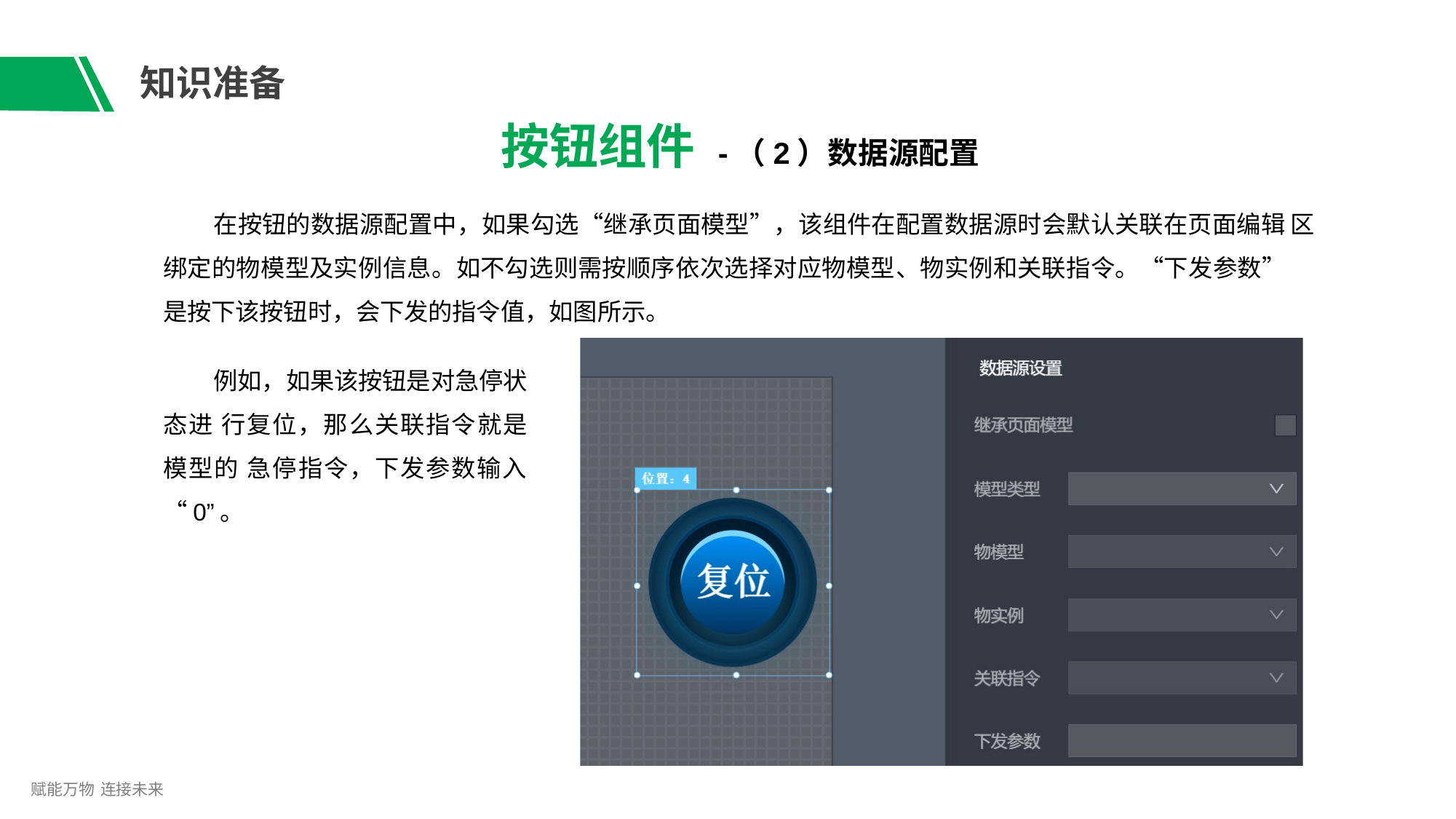

# 知识准备
按钮组件 -（2）数据源配置
在按钮的数据源配置中，如果勾选“继承页面模型”，该组件在配置数据源时会默认关联在页面编辑 区绑定的物模型及实例信息。如不勾选则需按顺序依次选择对应物模型、物实例和关联指令。“下发参数”  是按下该按钮时，会下发的指令值，如图所示。
例如，如果该按钮是对急停状态进 行复位，那么关联指令就是模型的 急停指令，下发参数输入“0”。

赋能万物 连接未来